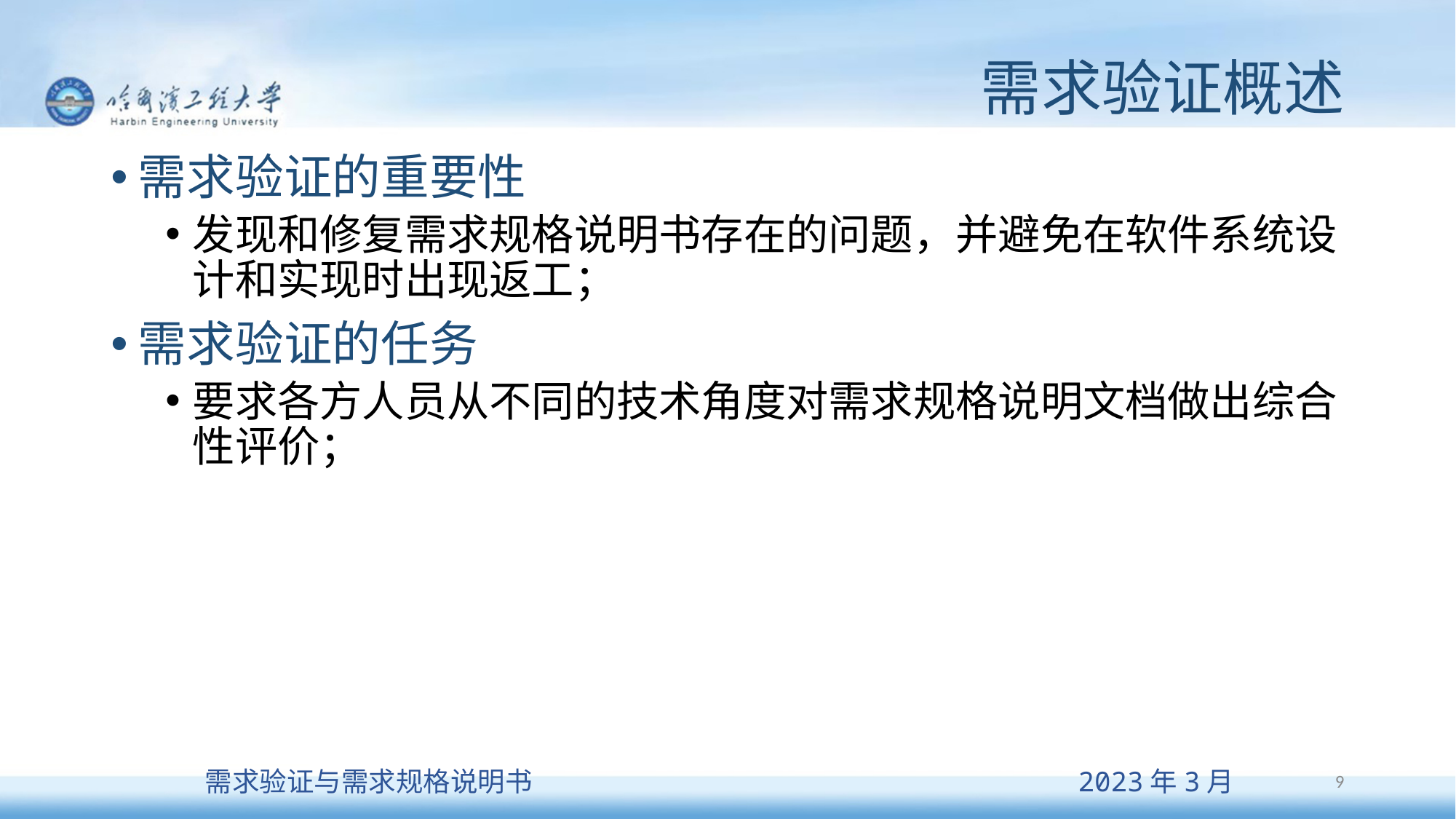

# 需求验证概述
需求验证的重要性
发现和修复需求规格说明书存在的问题，并避免在软件系统设计和实现时出现返工；
需求验证的任务
要求各方人员从不同的技术角度对需求规格说明文档做出综合性评价；

9